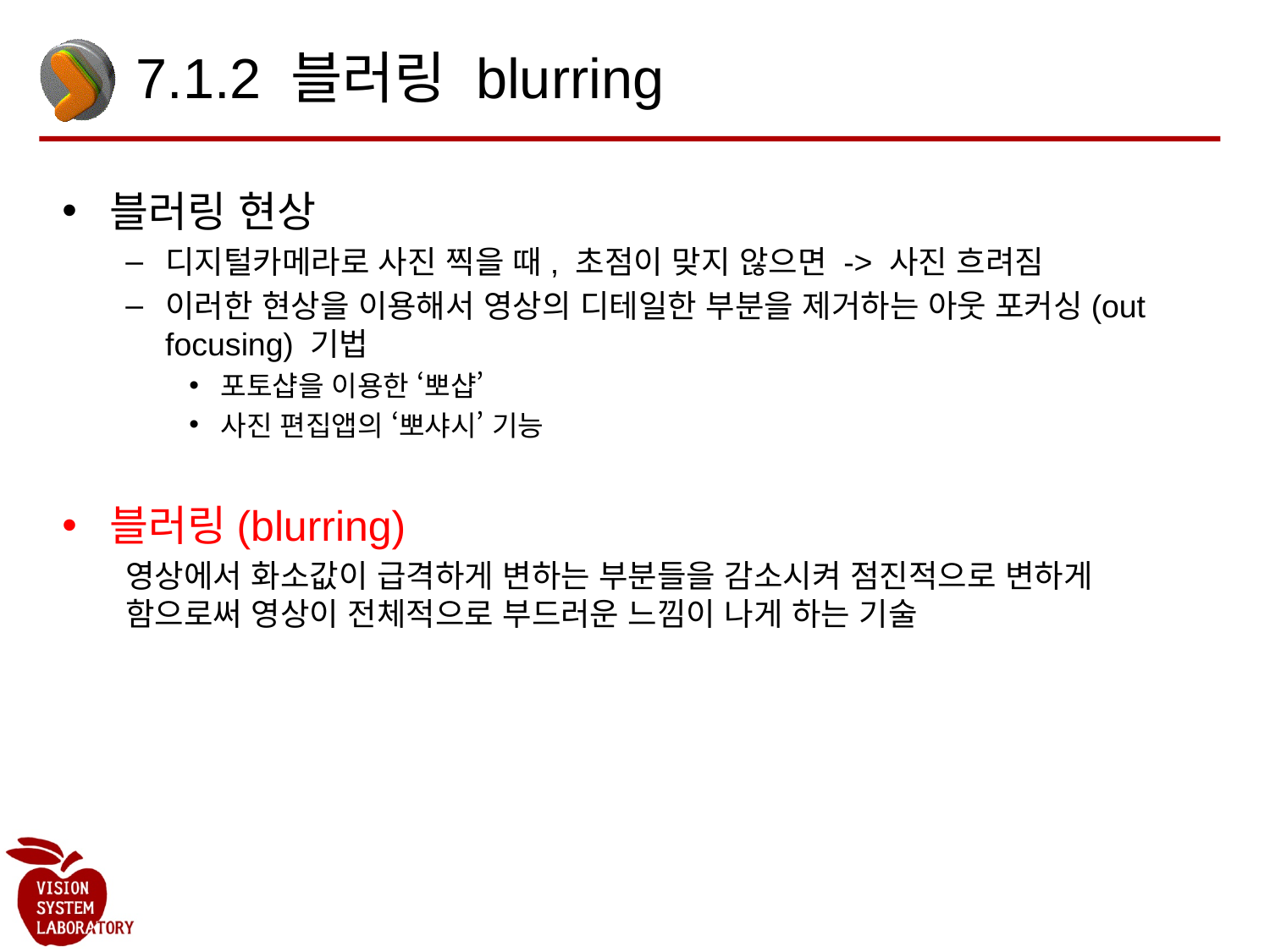

# 7.1.2 블러링 blurring
블러링 현상
디지털카메라로 사진 찍을 때, 초점이 맞지 않으면 -> 사진 흐려짐
이러한 현상을 이용해서 영상의 디테일한 부분을 제거하는 아웃 포커싱(out focusing) 기법
포토샵을 이용한 ‘뽀샵’
사진 편집앱의 ‘뽀샤시’ 기능

블러링(blurring)
영상에서 화소값이 급격하게 변하는 부분들을 감소시켜 점진적으로 변하게 함으로써 영상이 전체적으로 부드러운 느낌이 나게 하는 기술